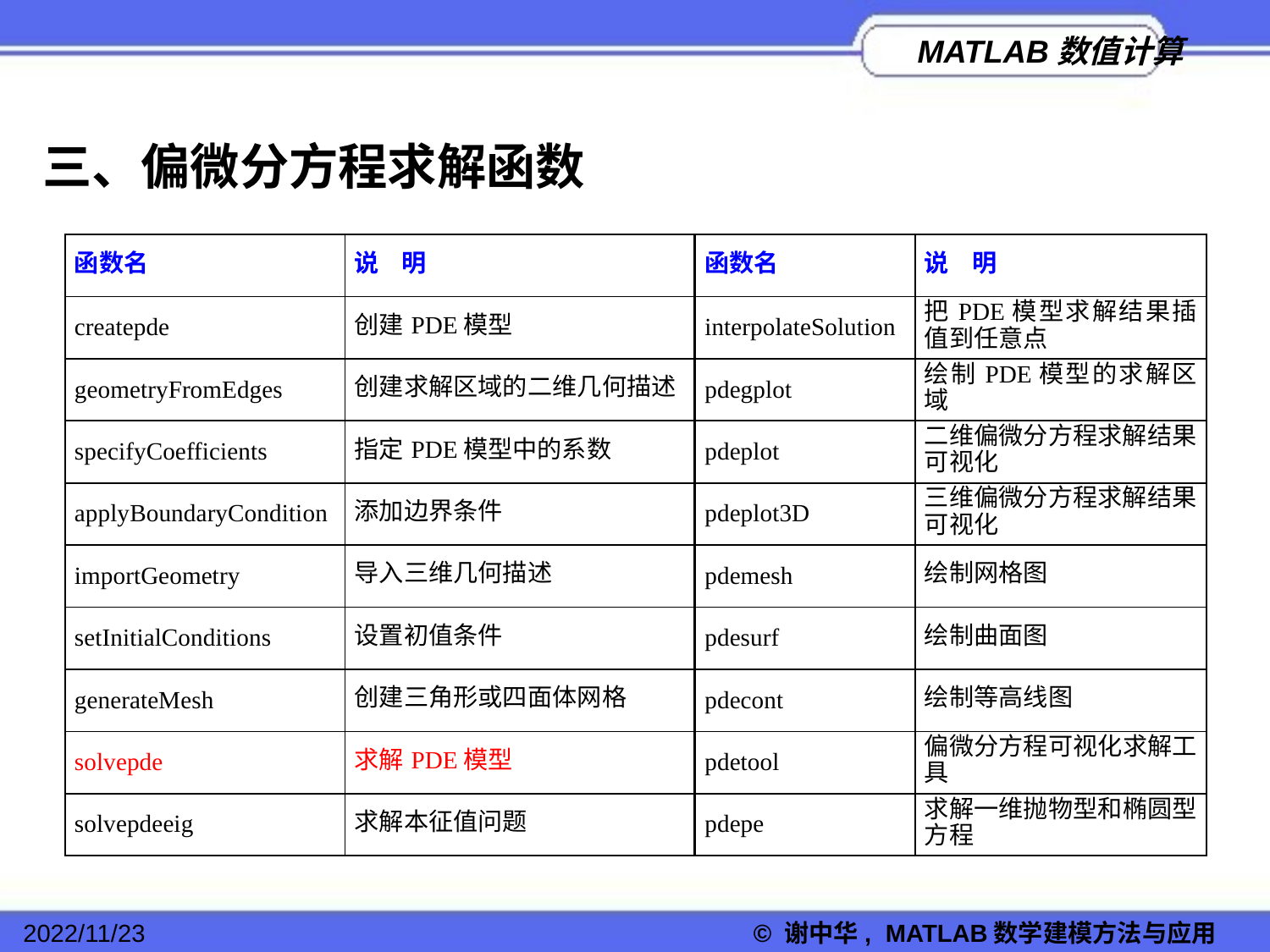

三、偏微分方程求解函数
| 函数名 | 说 明 |
| --- | --- |
| createpde | 创建PDE模型 |
| geometryFromEdges | 创建求解区域的二维几何描述 |
| specifyCoefficients | 指定PDE模型中的系数 |
| applyBoundaryCondition | 添加边界条件 |
| importGeometry | 导入三维几何描述 |
| setInitialConditions | 设置初值条件 |
| generateMesh | 创建三角形或四面体网格 |
| solvepde | 求解PDE模型 |
| solvepdeeig | 求解本征值问题 |
| 函数名 | 说 明 |
| --- | --- |
| interpolateSolution | 把PDE模型求解结果插值到任意点 |
| pdegplot | 绘制PDE模型的求解区域 |
| pdeplot | 二维偏微分方程求解结果可视化 |
| pdeplot3D | 三维偏微分方程求解结果可视化 |
| pdemesh | 绘制网格图 |
| pdesurf | 绘制曲面图 |
| pdecont | 绘制等高线图 |
| pdetool | 偏微分方程可视化求解工具 |
| pdepe | 求解一维抛物型和椭圆型方程 |
2022/11/23
© 谢中华,  MATLAB数学建模方法与应用